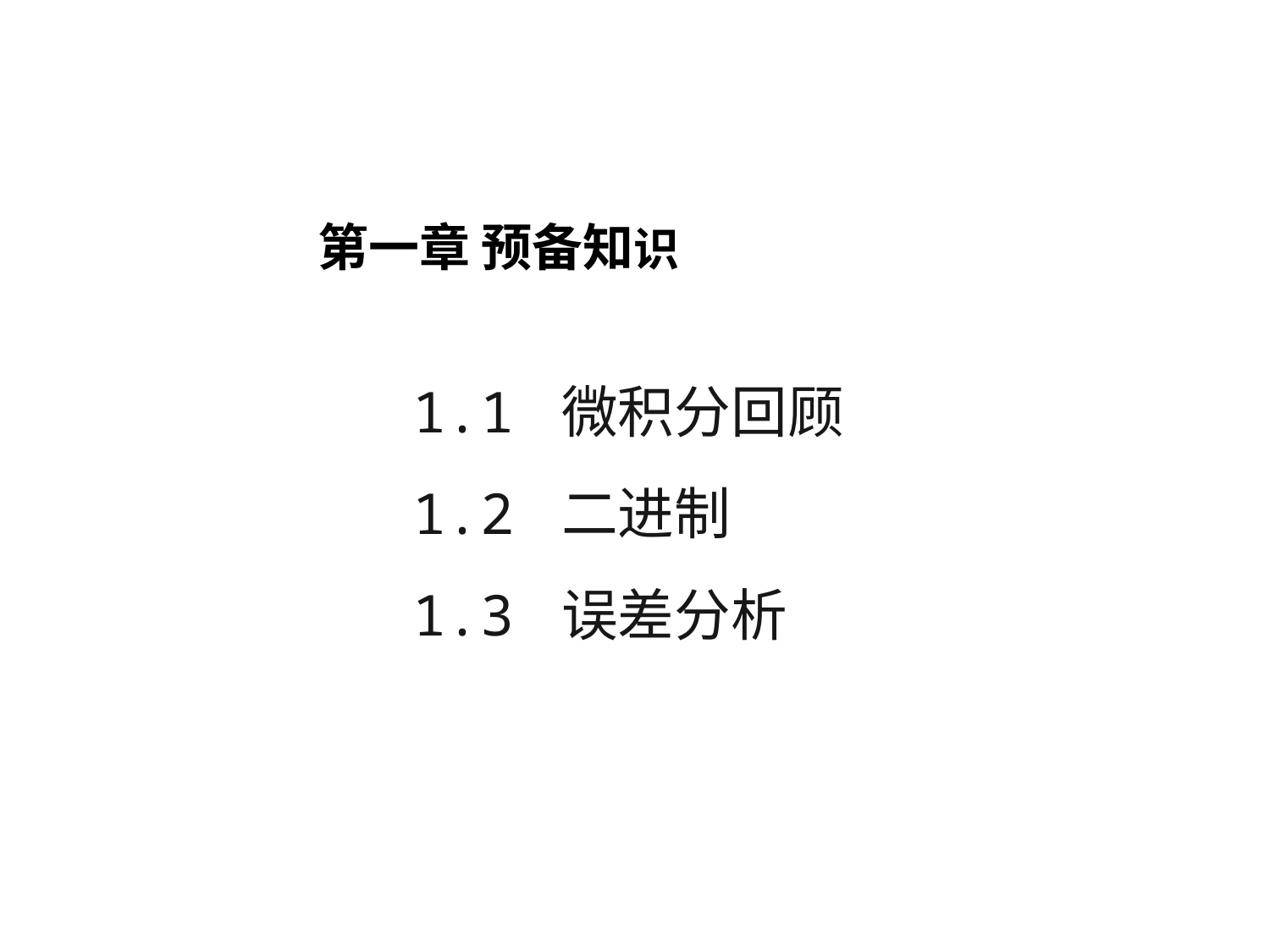

第一章 预备知识

1.1 微积分回顾
1.2 二进制
1.3 误差分析